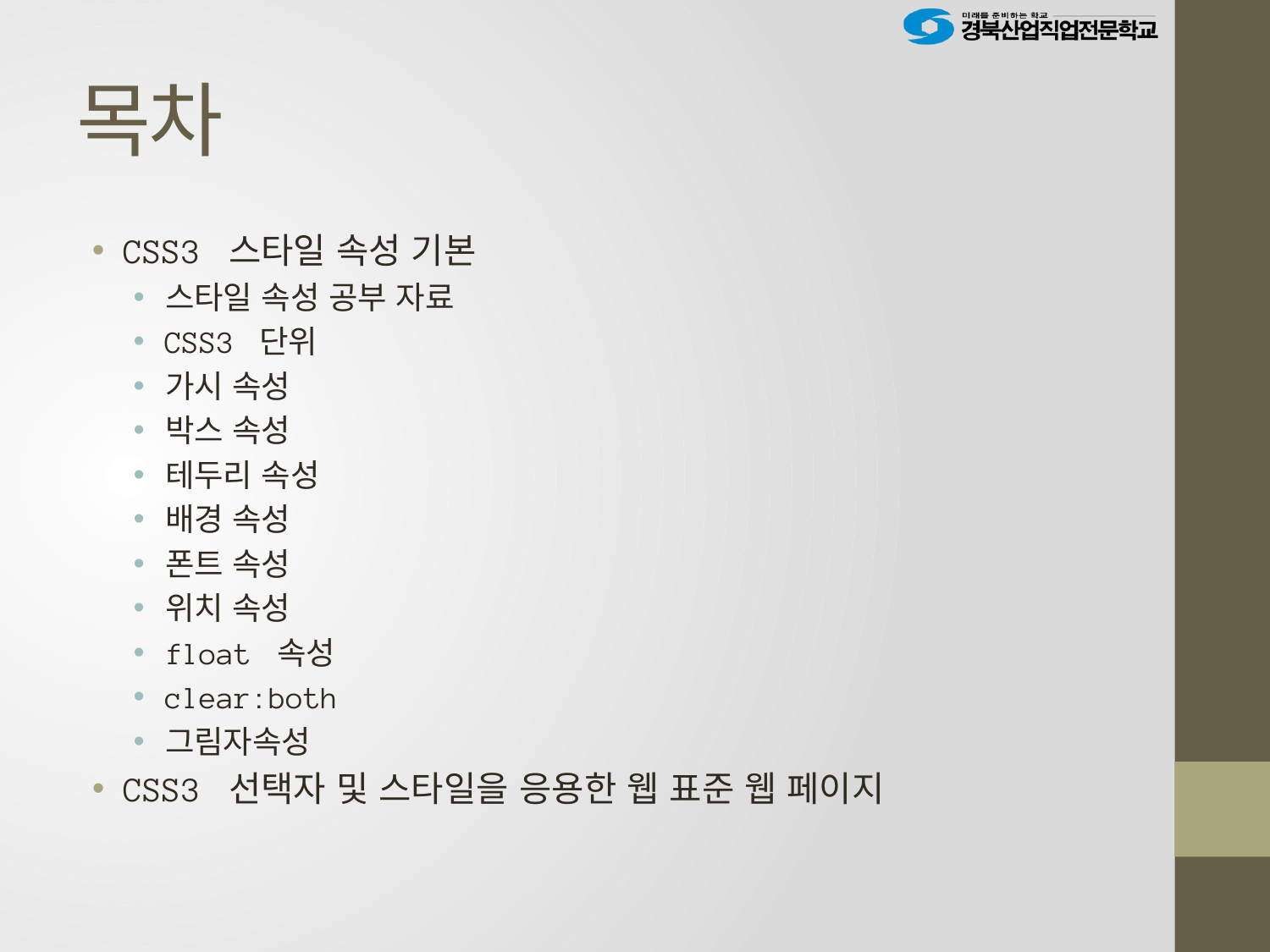

# 목차
CSS3 스타일 속성 기본
스타일 속성 공부 자료
CSS3 단위
가시 속성
박스 속성
테두리 속성
배경 속성
폰트 속성
위치 속성
float 속성
clear:both
그림자속성
CSS3 선택자 및 스타일을 응용한 웹 표준 웹 페이지